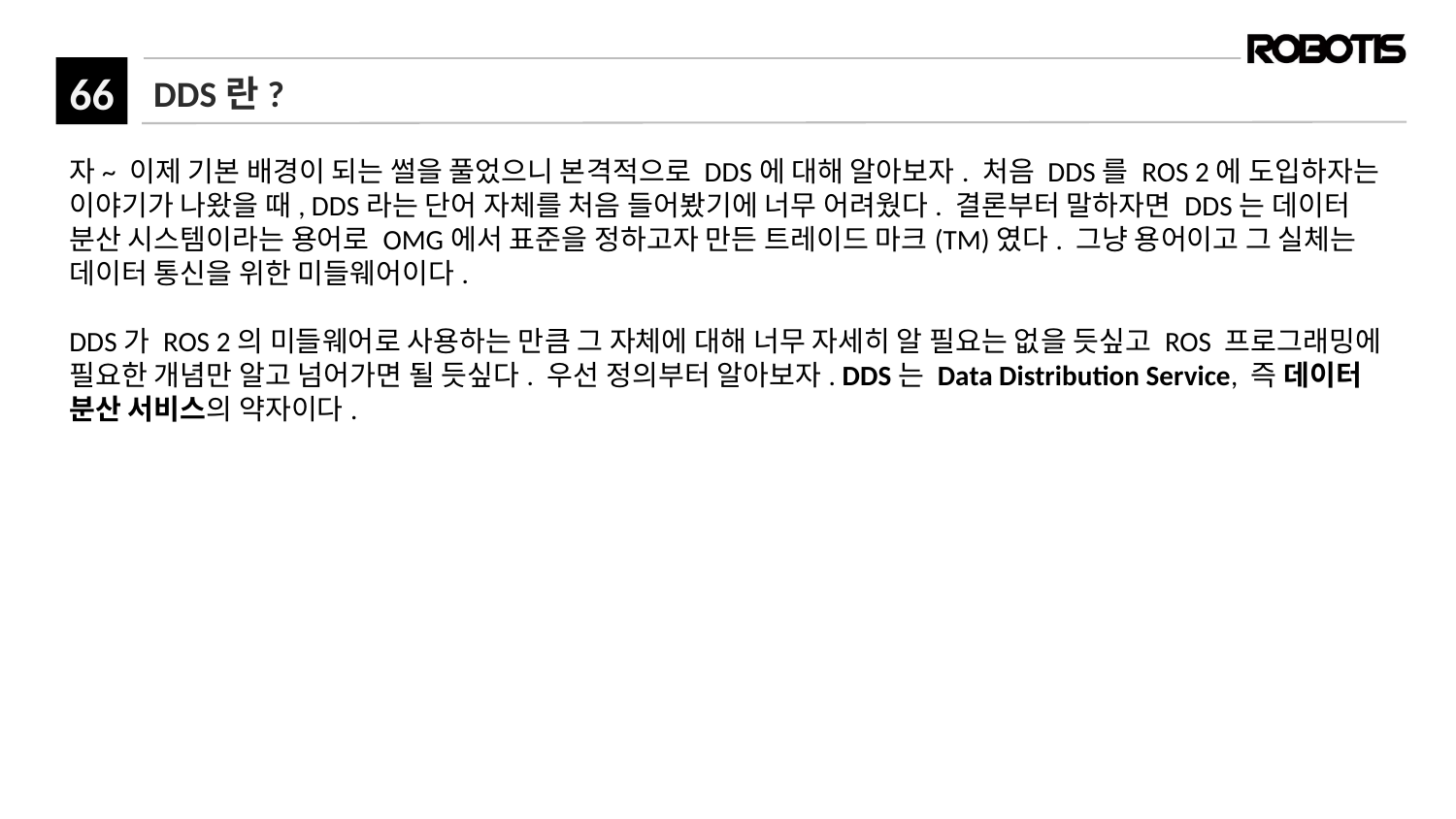

# DDS란?
자~ 이제 기본 배경이 되는 썰을 풀었으니 본격적으로 DDS에 대해 알아보자. 처음 DDS를 ROS 2에 도입하자는 이야기가 나왔을 때, DDS라는 단어 자체를 처음 들어봤기에 너무 어려웠다. 결론부터 말하자면 DDS는 데이터 분산 시스템이라는 용어로 OMG에서 표준을 정하고자 만든 트레이드 마크(TM)였다. 그냥 용어이고 그 실체는 데이터 통신을 위한 미들웨어이다.

DDS가 ROS 2의 미들웨어로 사용하는 만큼 그 자체에 대해 너무 자세히 알 필요는 없을 듯싶고 ROS 프로그래밍에 필요한 개념만 알고 넘어가면 될 듯싶다. 우선 정의부터 알아보자. DDS는 Data Distribution Service, 즉 데이터 분산 서비스의 약자이다.